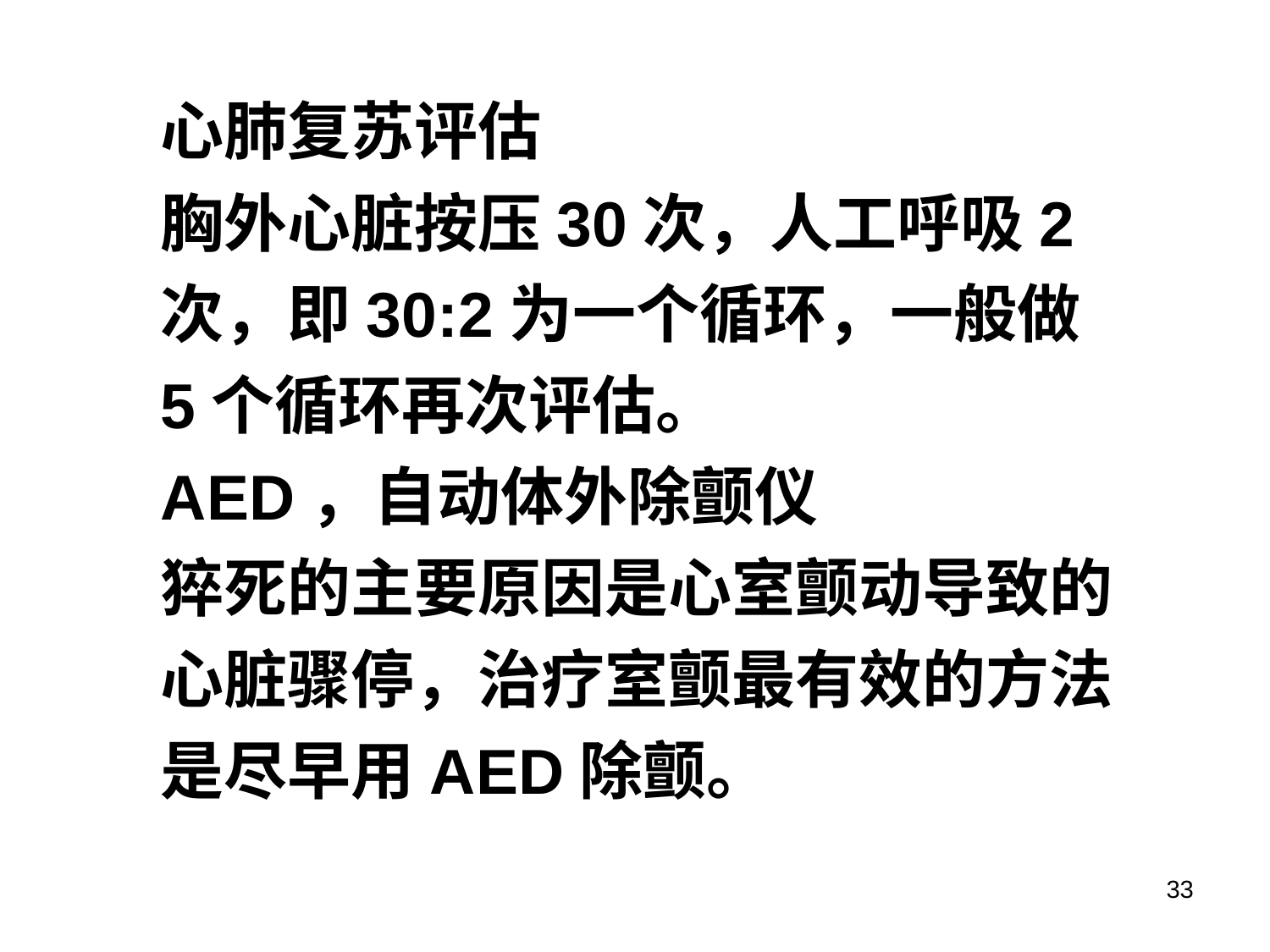

# 心肺复苏评估 胸外心脏按压30次，人工呼吸2次，即30:2为一个循环，一般做5个循环再次评估。 AED，自动体外除颤仪 猝死的主要原因是心室颤动导致的心脏骤停，治疗室颤最有效的方法是尽早用AED除颤。
33